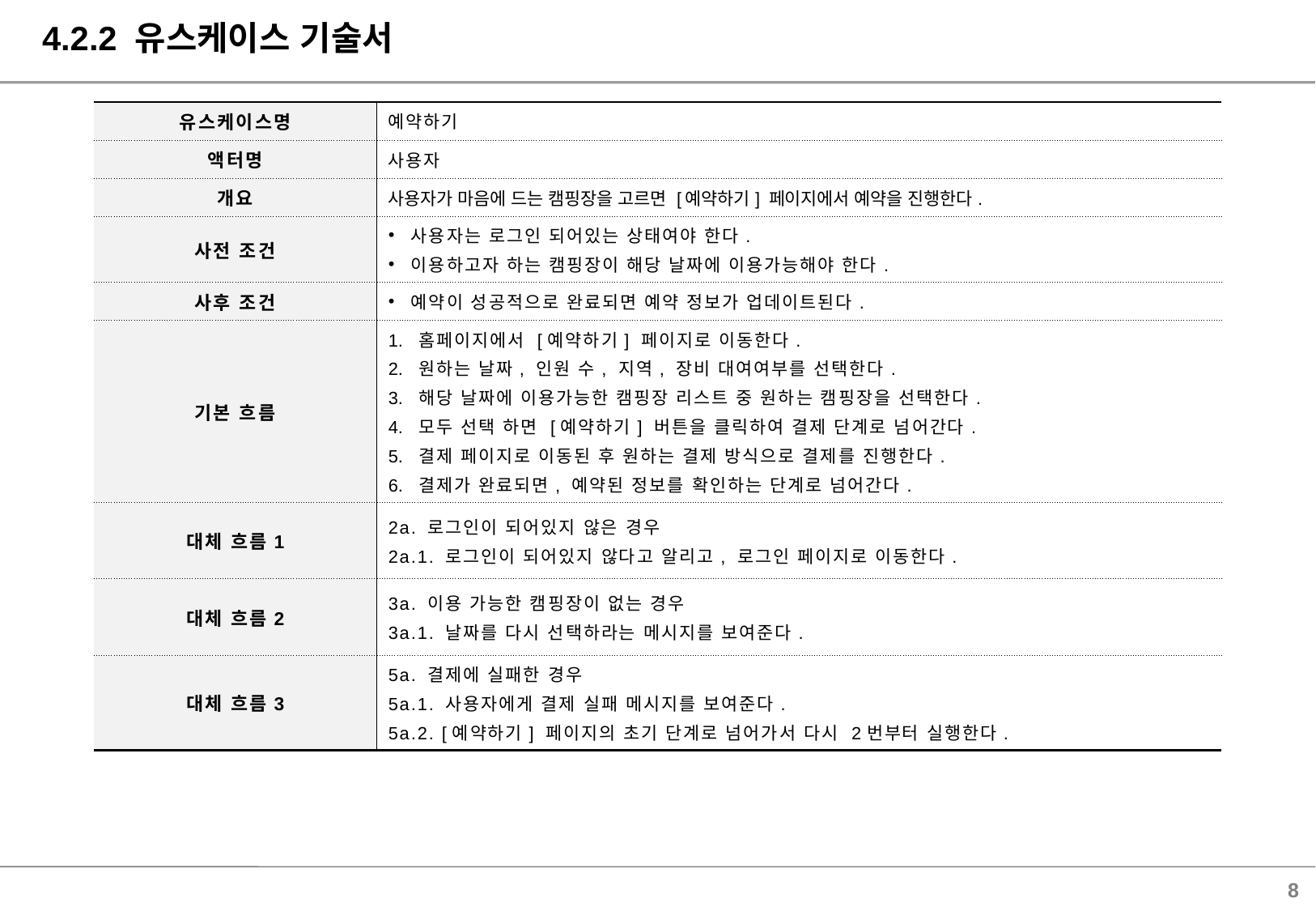

# 4.2.2 유스케이스 기술서
| 유스케이스명 | 예약하기 |
| --- | --- |
| 액터명 | 사용자 |
| 개요 | 사용자가 마음에 드는 캠핑장을 고르면 [예약하기] 페이지에서 예약을 진행한다. |
| 사전 조건 | 사용자는 로그인 되어있는 상태여야 한다. 이용하고자 하는 캠핑장이 해당 날짜에 이용가능해야 한다. |
| 사후 조건 | 예약이 성공적으로 완료되면 예약 정보가 업데이트된다. |
| 기본 흐름 | 홈페이지에서 [예약하기] 페이지로 이동한다. 원하는 날짜, 인원 수, 지역, 장비 대여여부를 선택한다. 해당 날짜에 이용가능한 캠핑장 리스트 중 원하는 캠핑장을 선택한다. 모두 선택 하면 [예약하기] 버튼을 클릭하여 결제 단계로 넘어간다. 결제 페이지로 이동된 후 원하는 결제 방식으로 결제를 진행한다. 결제가 완료되면, 예약된 정보를 확인하는 단계로 넘어간다. |
| 대체 흐름1 | 2a. 로그인이 되어있지 않은 경우 2a.1. 로그인이 되어있지 않다고 알리고, 로그인 페이지로 이동한다. |
| 대체 흐름2 | 3a. 이용 가능한 캠핑장이 없는 경우 3a.1. 날짜를 다시 선택하라는 메시지를 보여준다. |
| 대체 흐름3 | 5a. 결제에 실패한 경우 5a.1. 사용자에게 결제 실패 메시지를 보여준다. 5a.2. [예약하기] 페이지의 초기 단계로 넘어가서 다시 2번부터 실행한다. |
8